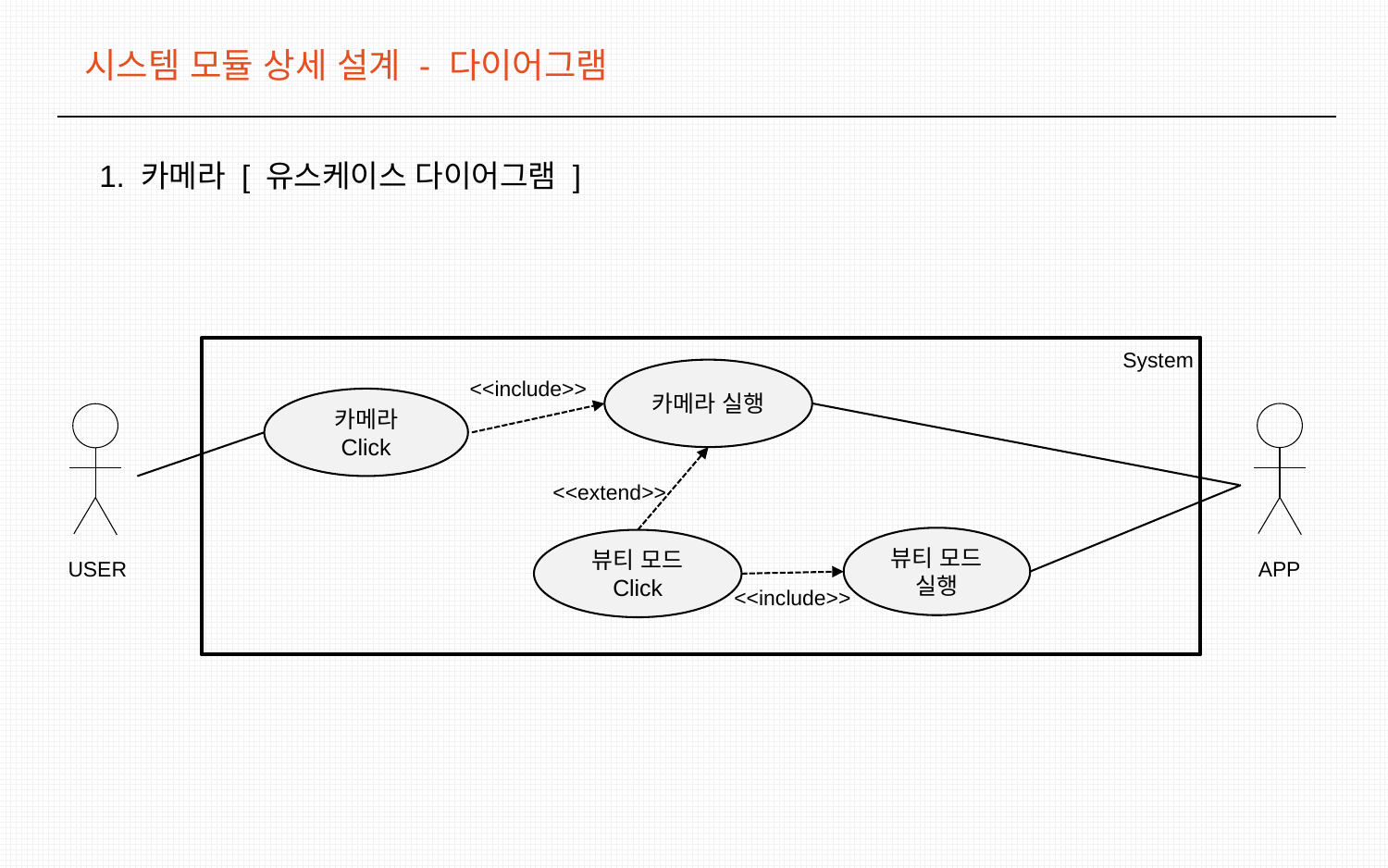

시스템 모듈 상세 설계 - 다이어그램
1. 카메라 [ 유스케이스 다이어그램 ]

System
카메라 실행
<<include>>
카메라 Click

APP

USER
<<extend>>
뷰티 모드
실행
뷰티 모드
Click
<<include>>